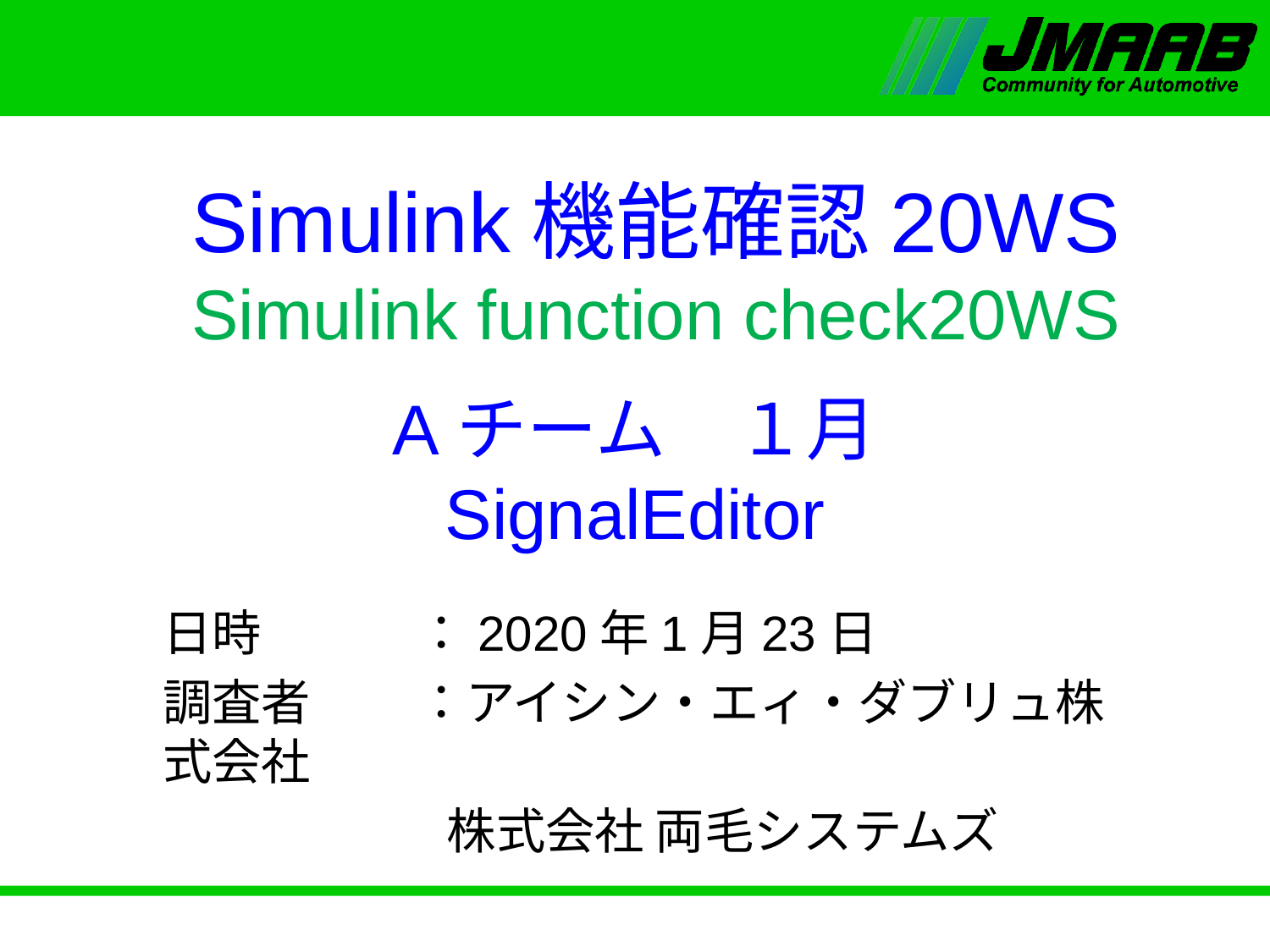

Simulink機能確認20WS
Simulink function check20WS
# Aチーム　１月 SignalEditor
日時		：2020年1月23日
調査者	：アイシン・エィ・ダブリュ株式会社
	　株式会社 両毛システムズ